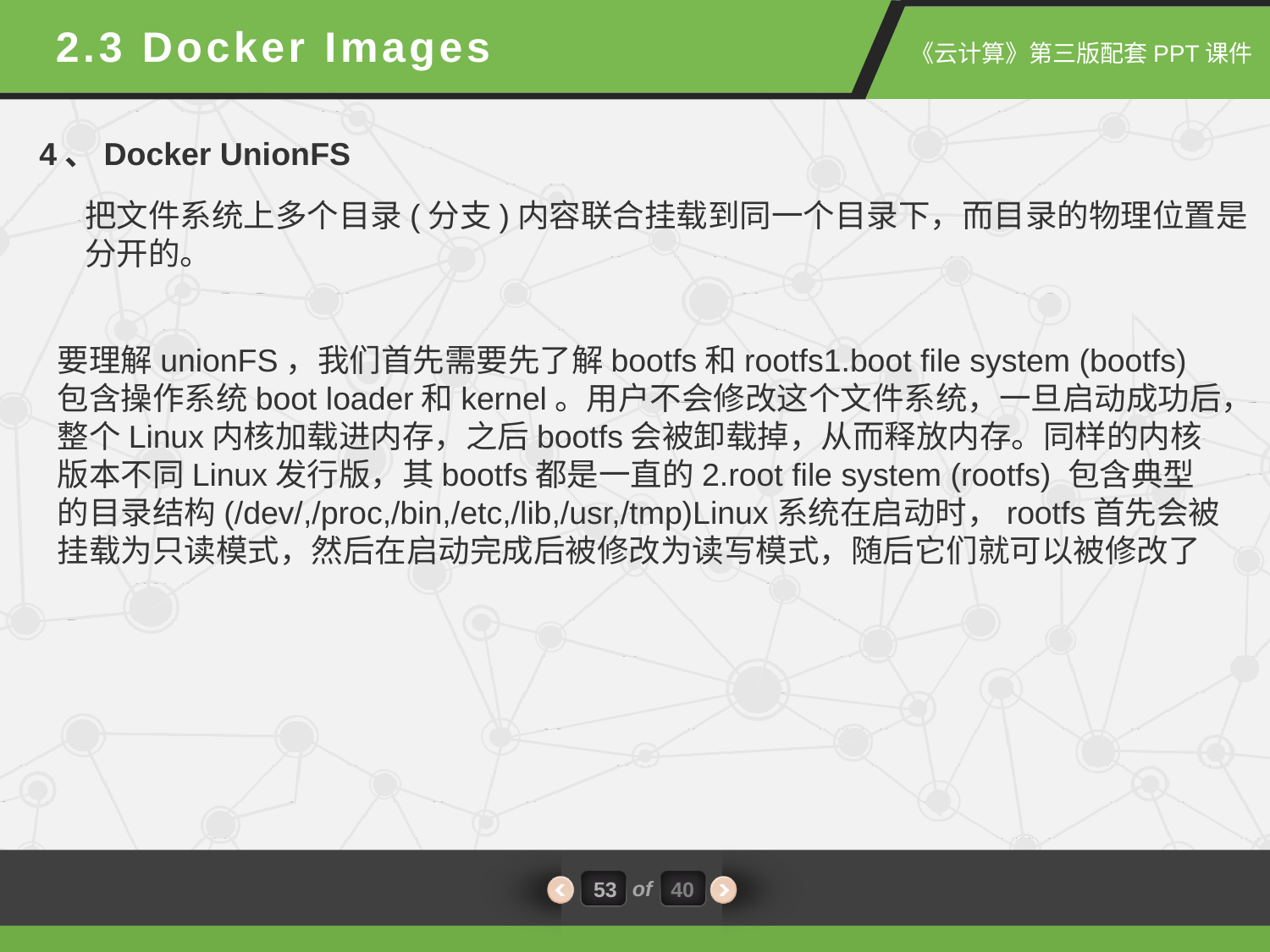

2.3 Docker Images
4、Docker UnionFS
把文件系统上多个目录(分支)内容联合挂载到同一个目录下，而目录的物理位置是分开的。
要理解unionFS，我们首先需要先了解bootfs和rootfs1.boot file system (bootfs) 包含操作系统boot loader和kernel。用户不会修改这个文件系统，一旦启动成功后，整个Linux内核加载进内存，之后bootfs会被卸载掉，从而释放内存。同样的内核版本不同Linux发行版，其bootfs都是一直的2.root file system (rootfs) 包含典型的目录结构(/dev/,/proc,/bin,/etc,/lib,/usr,/tmp)Linux系统在启动时，rootfs首先会被挂载为只读模式，然后在启动完成后被修改为读写模式，随后它们就可以被修改了
53